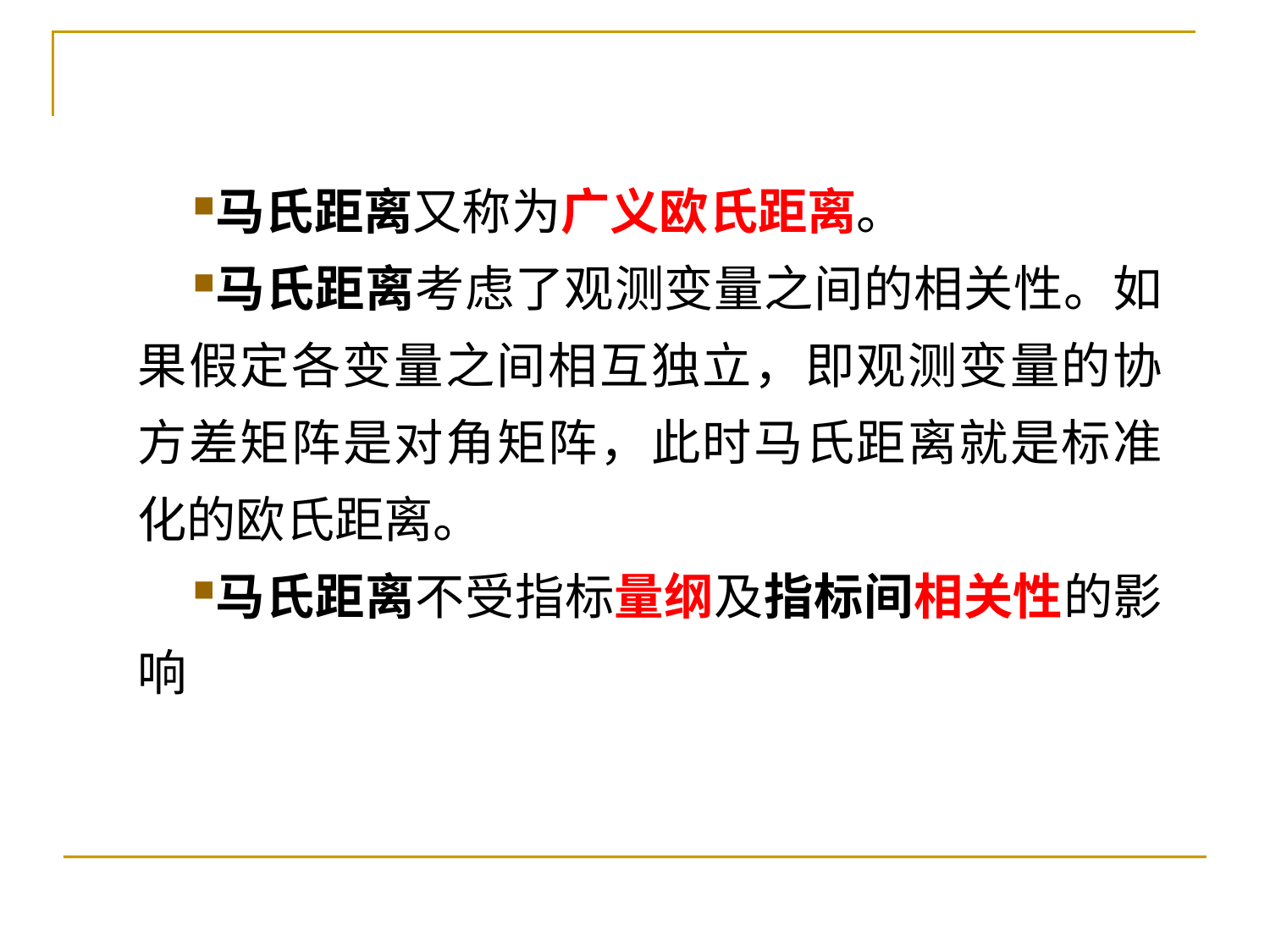

马氏距离又称为广义欧氏距离。
马氏距离考虑了观测变量之间的相关性。如果假定各变量之间相互独立，即观测变量的协方差矩阵是对角矩阵，此时马氏距离就是标准化的欧氏距离。
马氏距离不受指标量纲及指标间相关性的影响